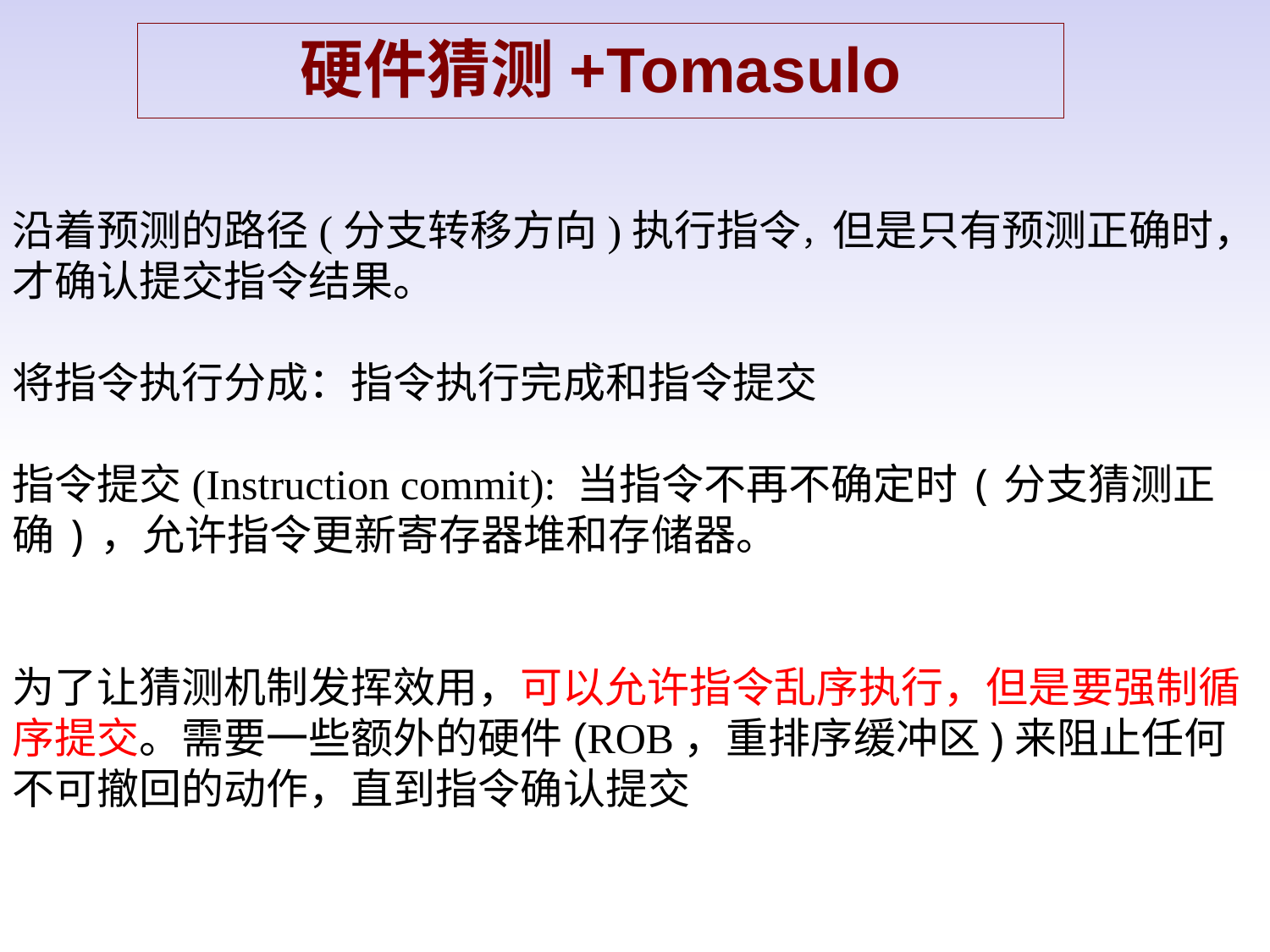

硬件猜测+Tomasulo
沿着预测的路径(分支转移方向)执行指令，但是只有预测正确时，才确认提交指令结果。

将指令执行分成：指令执行完成和指令提交

指令提交(Instruction commit): 当指令不再不确定时(分支猜测正确)，允许指令更新寄存器堆和存储器。

为了让猜测机制发挥效用，可以允许指令乱序执行，但是要强制循序提交。需要一些额外的硬件(ROB，重排序缓冲区)来阻止任何不可撤回的动作，直到指令确认提交